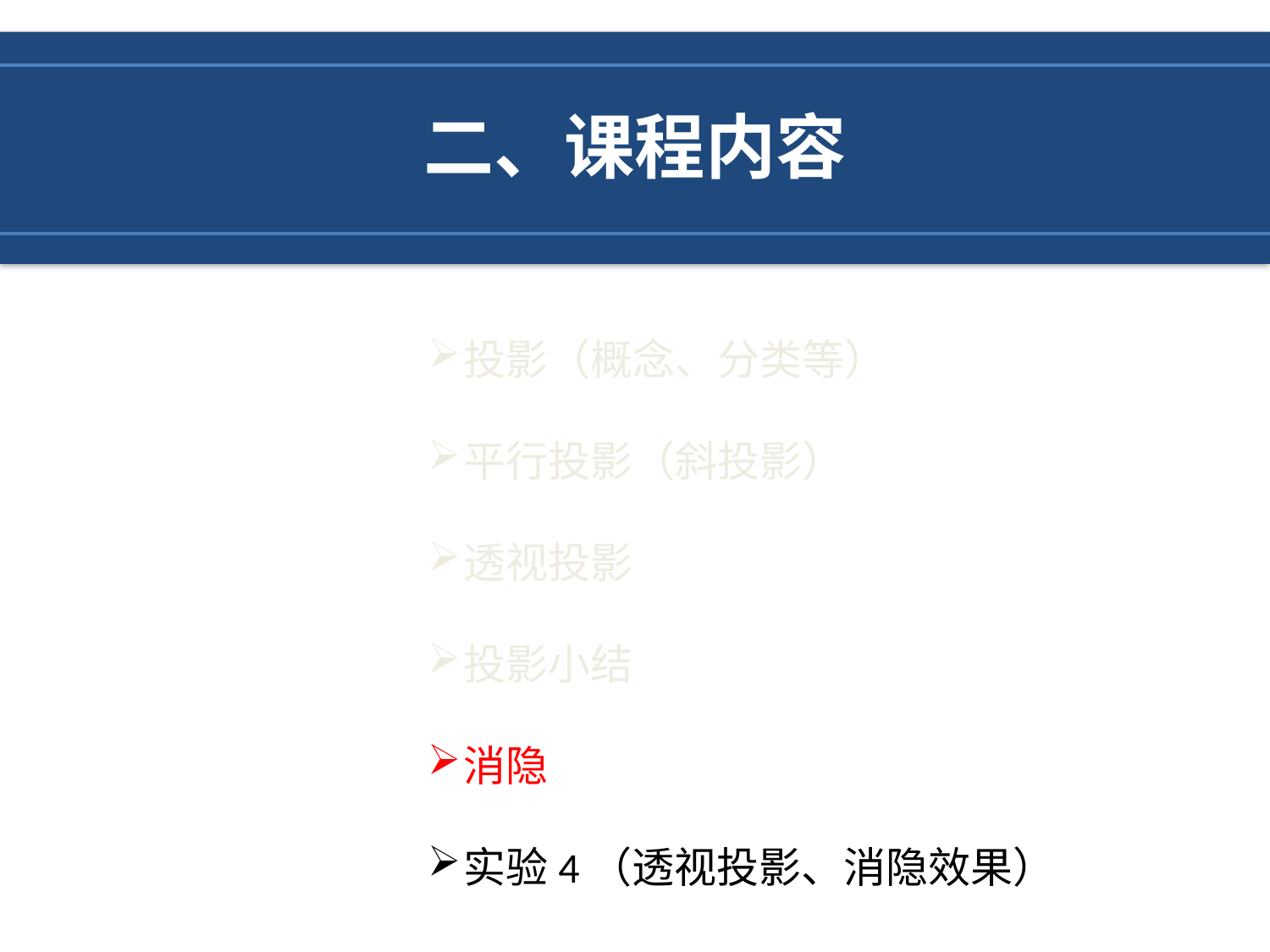

二、课程内容
投影（概念、分类等）
平行投影（斜投影）
透视投影
投影小结
消隐
实验4（透视投影、消隐效果）